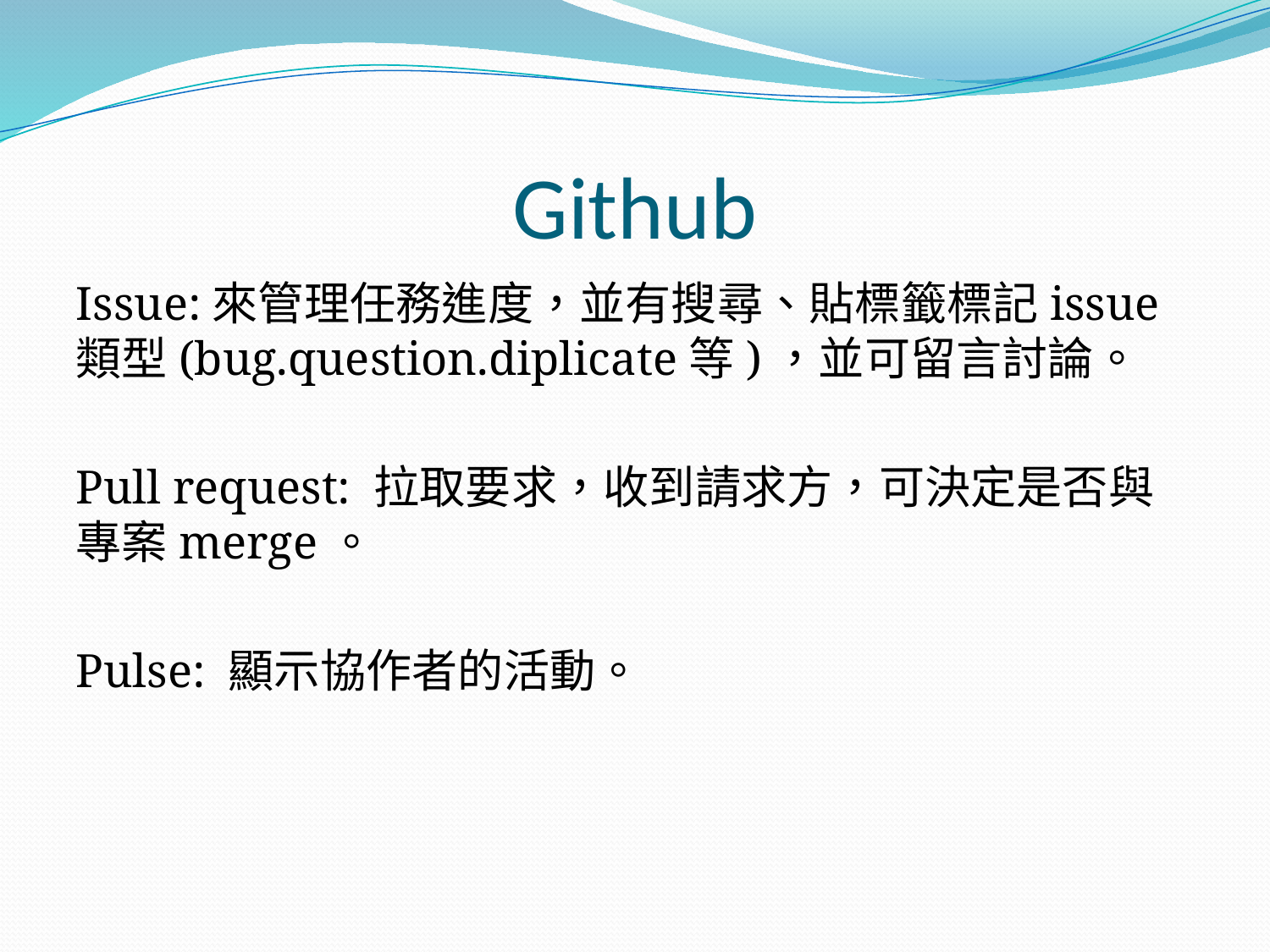

# Github
Issue:來管理任務進度，並有搜尋、貼標籤標記issue類型(bug.question.diplicate等)，並可留言討論。

Pull request: 拉取要求，收到請求方，可決定是否與專案merge。

Pulse: 顯示協作者的活動。